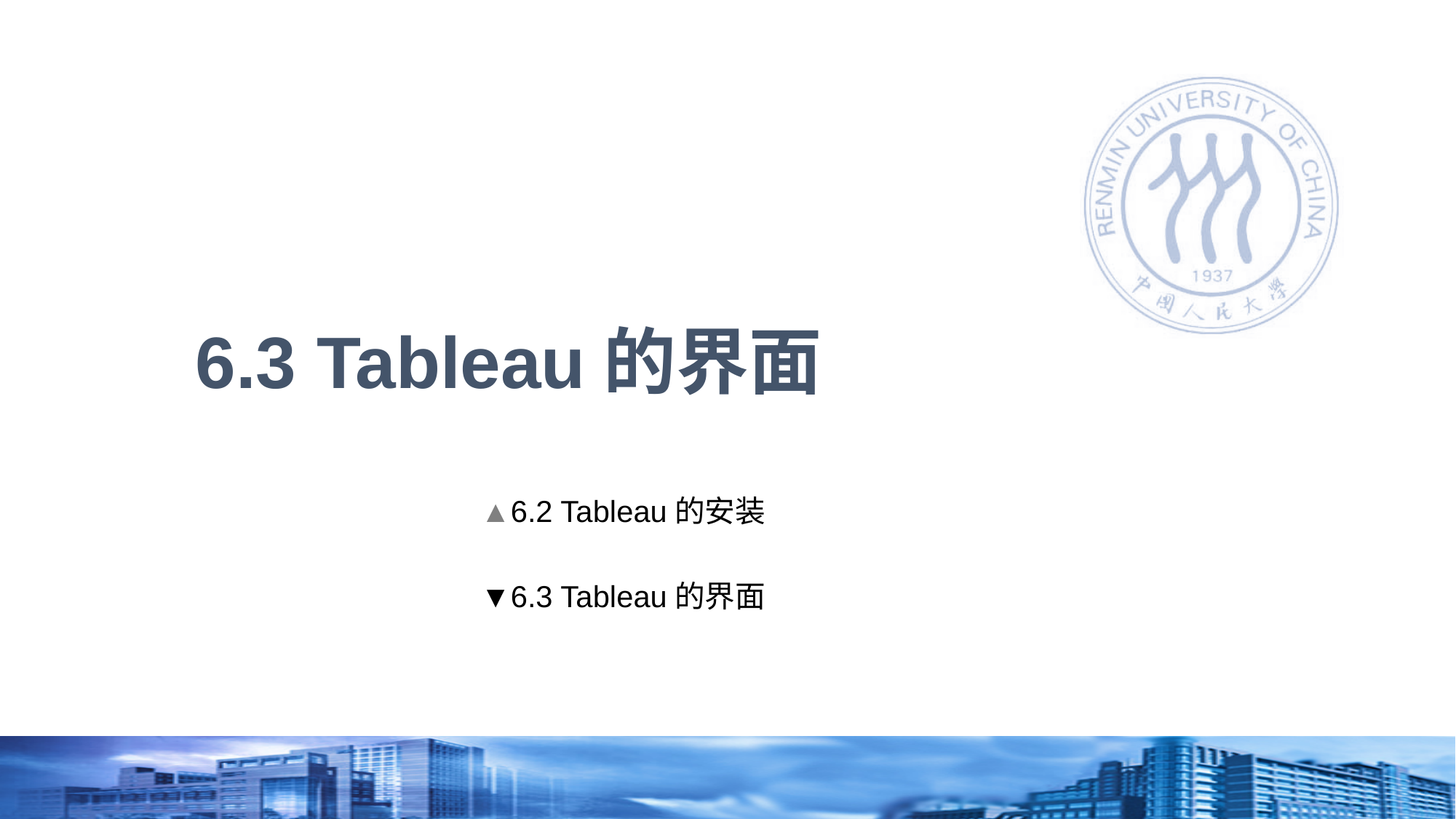

# 6.3 Tableau的界面
▲6.2 Tableau的安装

▼6.3 Tableau的界面